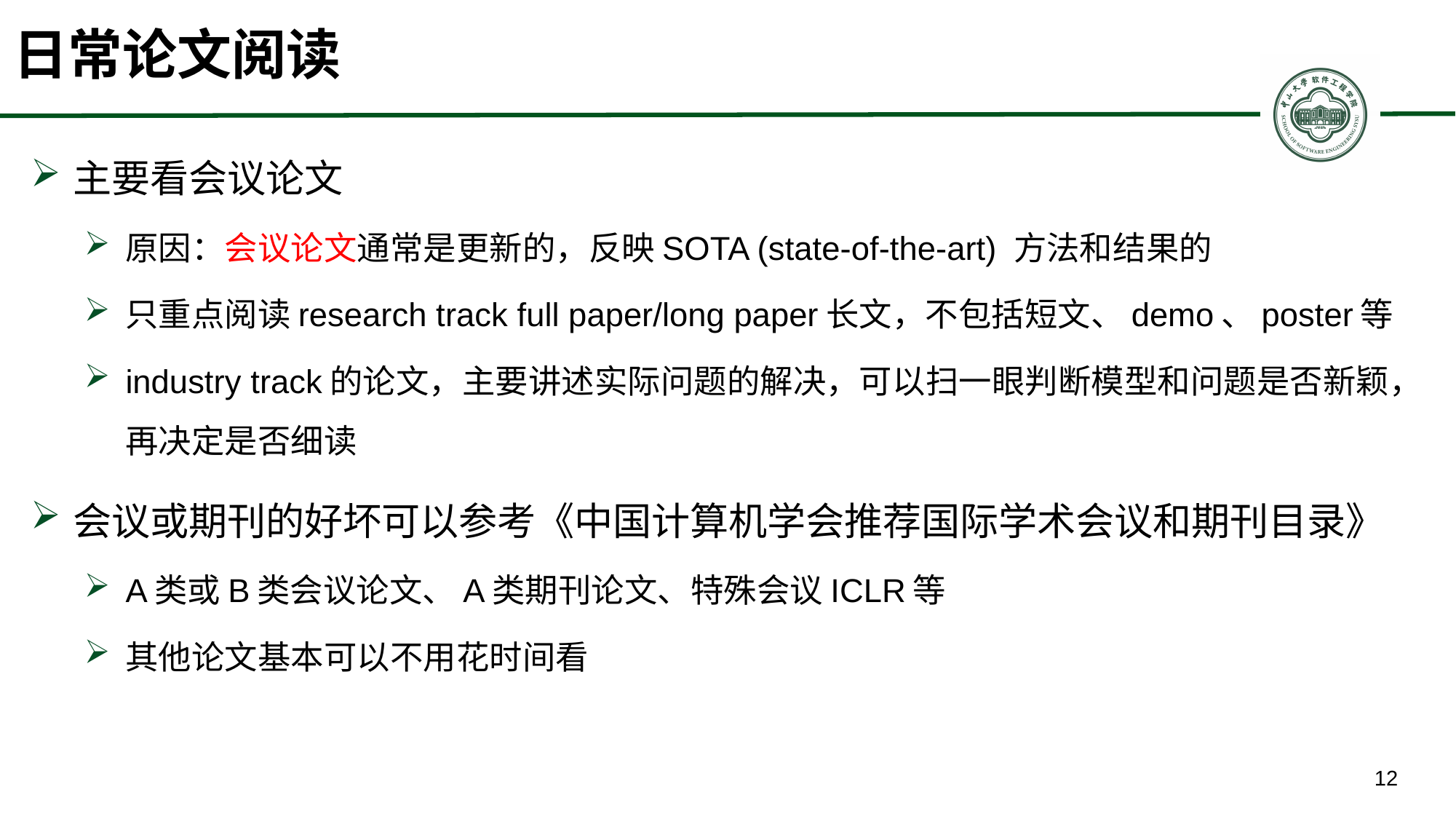

# 日常论文阅读
主要看会议论文
原因：会议论文通常是更新的，反映SOTA (state-of-the-art) 方法和结果的
只重点阅读research track full paper/long paper长文，不包括短文、demo、poster等
industry track的论文，主要讲述实际问题的解决，可以扫一眼判断模型和问题是否新颖，再决定是否细读
会议或期刊的好坏可以参考《中国计算机学会推荐国际学术会议和期刊目录》
A类或B类会议论文、A类期刊论文、特殊会议ICLR等
其他论文基本可以不用花时间看

12